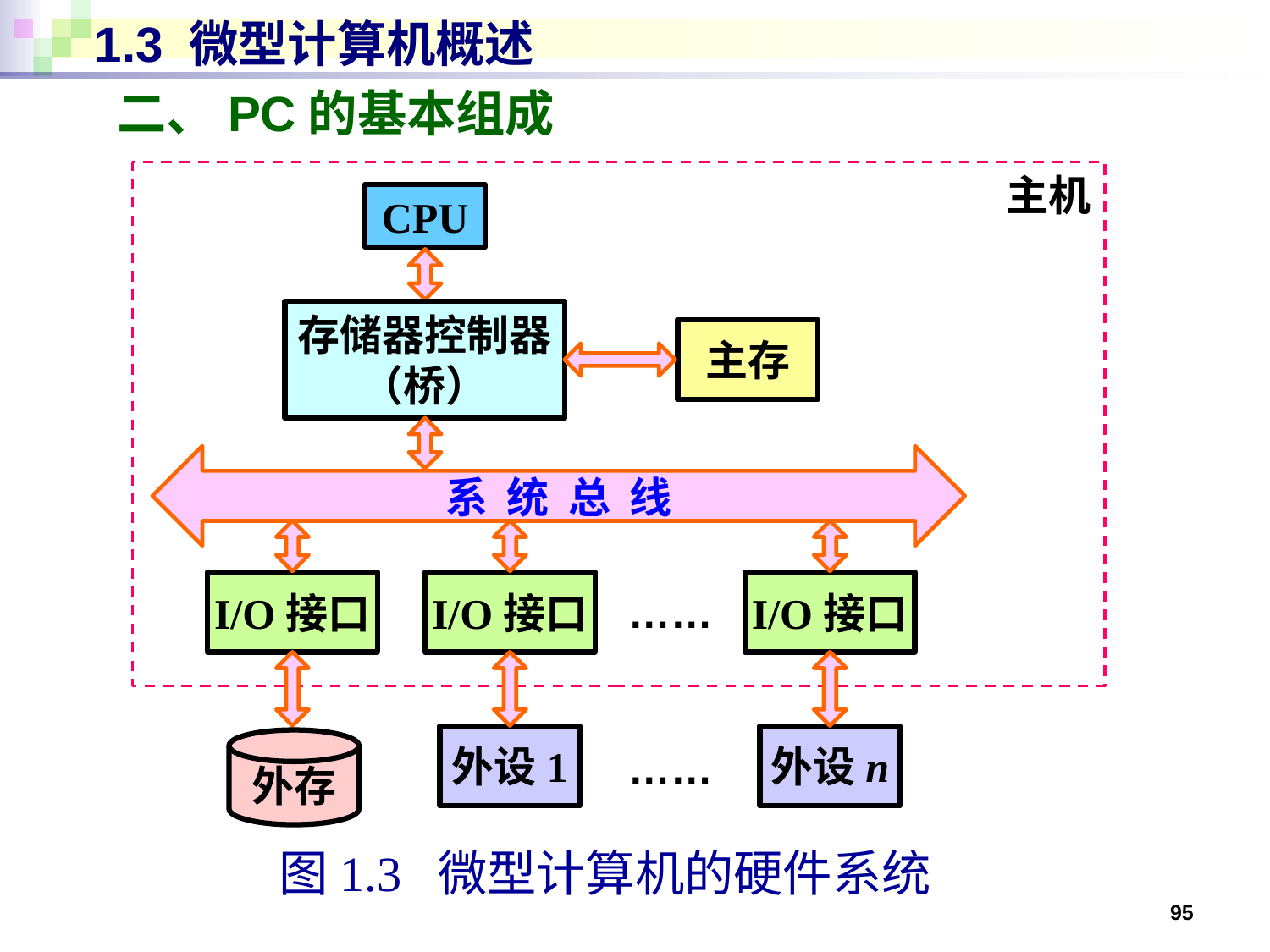

# 1.3 微型计算机概述
二、PC的基本组成

主机
CPU

存储器控制器
（桥）
主存

系  统  总  线

I/O接口
I/O接口
I/O接口
……

外设1
外设n
外存
……
图1.3  微型计算机的硬件系统
95